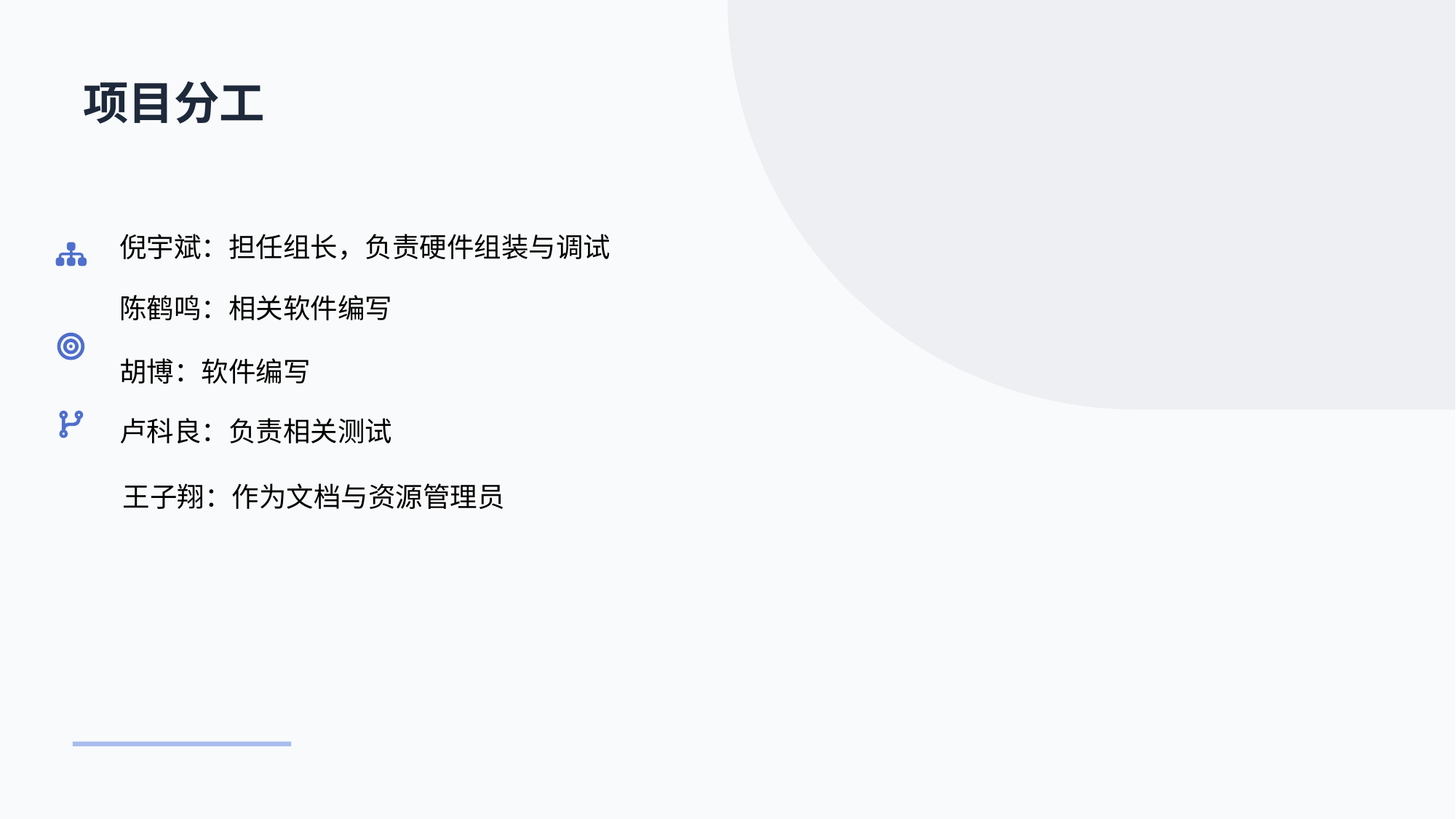

项目分工
倪宇斌：担任组长，负责硬件组装与调试

陈鹤鸣：相关软件编写

胡博：软件编写

卢科良：负责相关测试

王子翔：作为文档与资源管理员